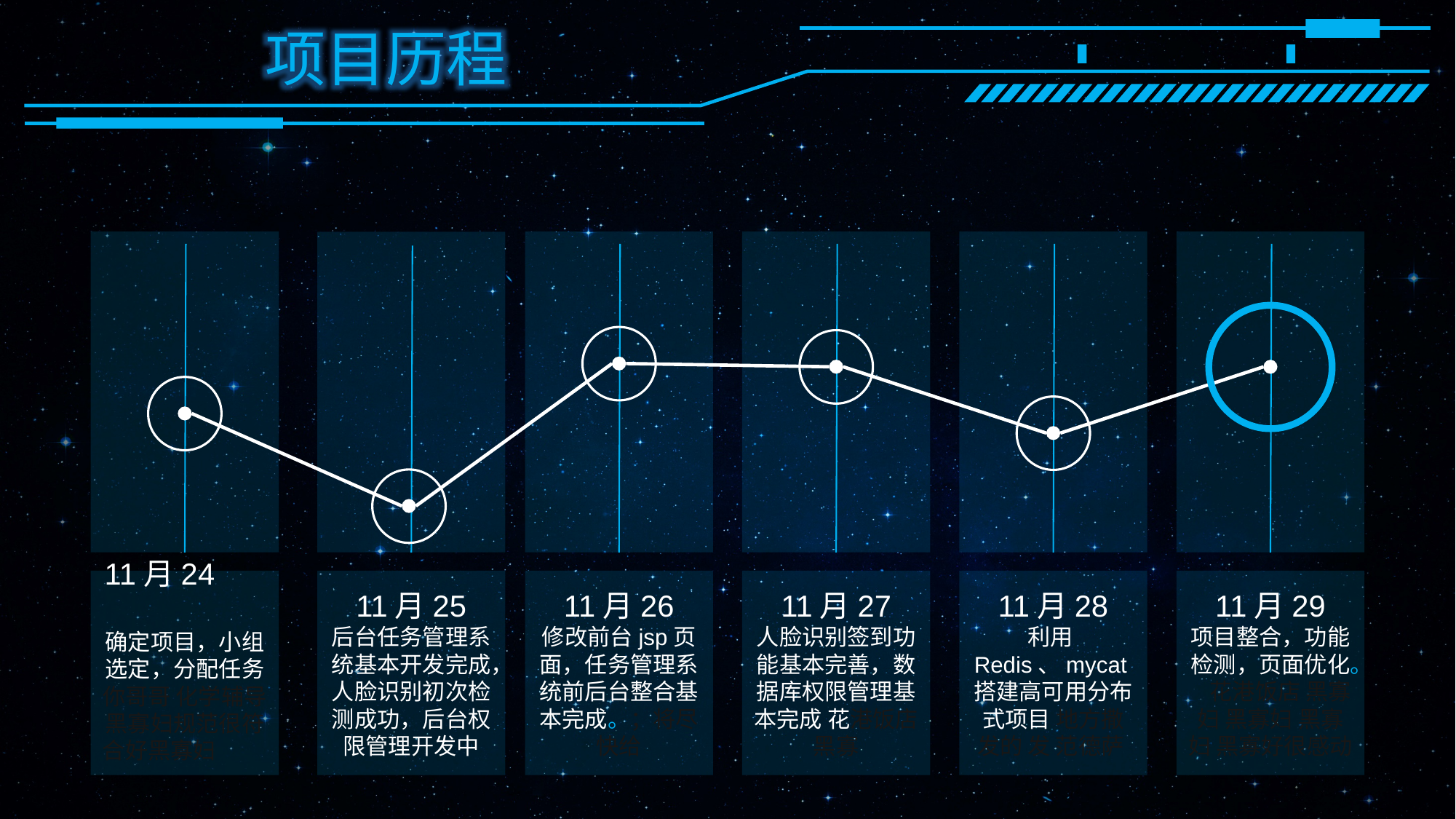

项目历程

11月24
确定项目，小组选定，分配任务你哥哥 化学辅导 黑寡妇规范很符合好黑寡妇

11月26
修改前台jsp页面，任务管理系统前后台整合基本完成。；将尽快给

11月27
人脸识别签到功能基本完善，数据库权限管理基本完成 花港饭店 黑寡

11月28
利用Redis、mycat搭建高可用分布式项目 地方撒 发的 发 范德萨

11月29
项目整合，功能检测，页面优化。    花港饭店 黑寡妇 黑寡妇 黑寡妇 黑寡好很感动

11月25
后台任务管理系统基本开发完成，人脸识别初次检测成功，后台权限管理开发中